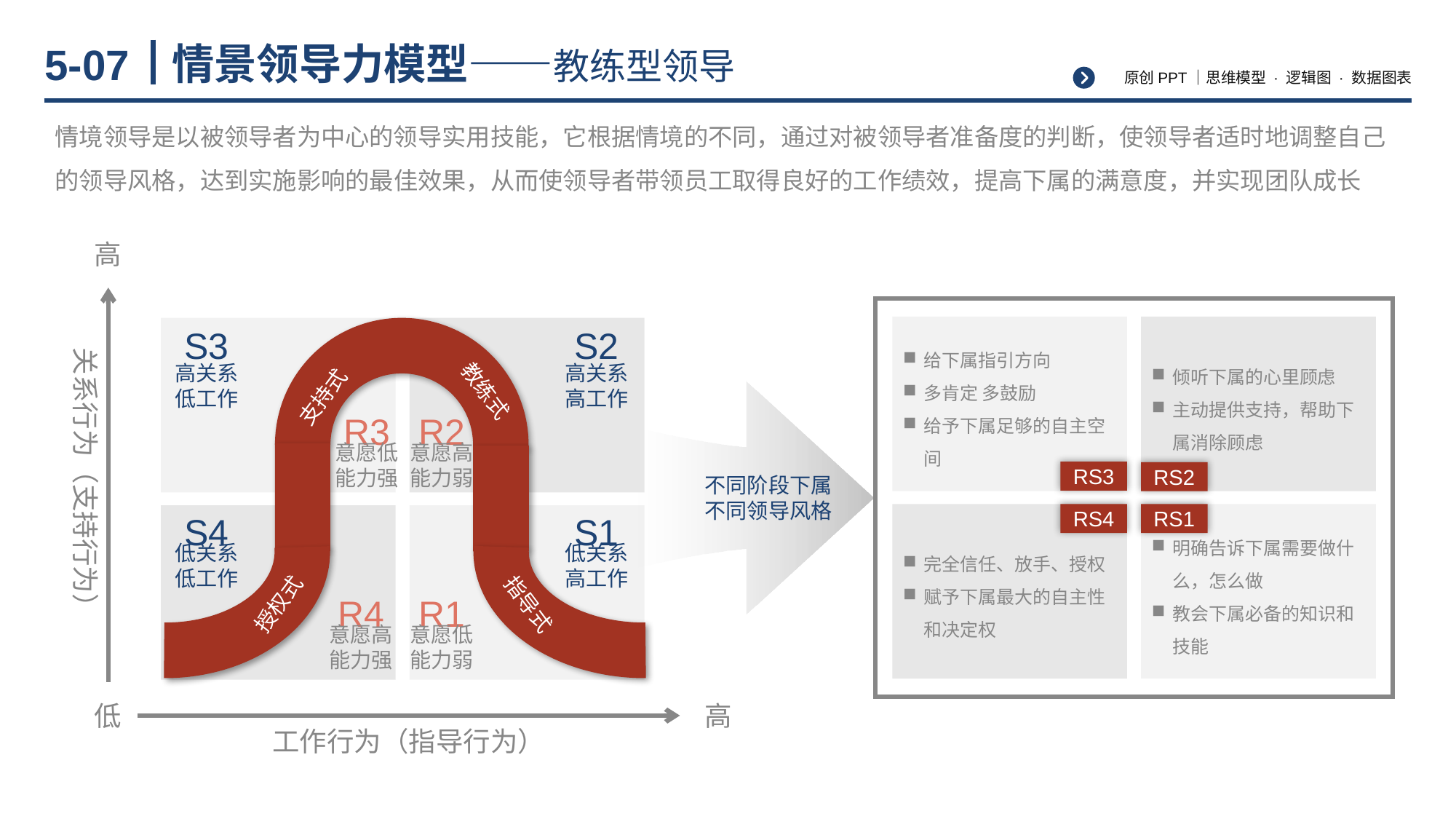

# 情景领导力模型——教练型领导
5-07
情境领导是以被领导者为中心的领导实用技能，它根据情境的不同，通过对被领导者准备度的判断，使领导者适时地调整自己的领导风格，达到实施影响的最佳效果，从而使领导者带领员工取得良好的工作绩效，提高下属的满意度，并实现团队成长
高
关系行为（支持行为）
低
高
工作行为（指导行为）

给下属指引方向
多肯定 多鼓励
给予下属足够的自主空间
倾听下属的心里顾虑
主动提供支持，帮助下属消除顾虑
RS3
RS2
完全信任、放手、授权
赋予下属最大的自主性和决定权
RS4
明确告诉下属需要做什么，怎么做
教会下属必备的知识和技能
RS1

S3
高关系
低工作
S2
高关系
高工作
教练式
支持式

R3
意愿低
能力强
R2
意愿高
能力弱
不同阶段下属
不同领导风格
S4
低关系
低工作
S1
低关系
高工作
R4
意愿高
能力强
R1
意愿低
能力弱
授权式
指导式